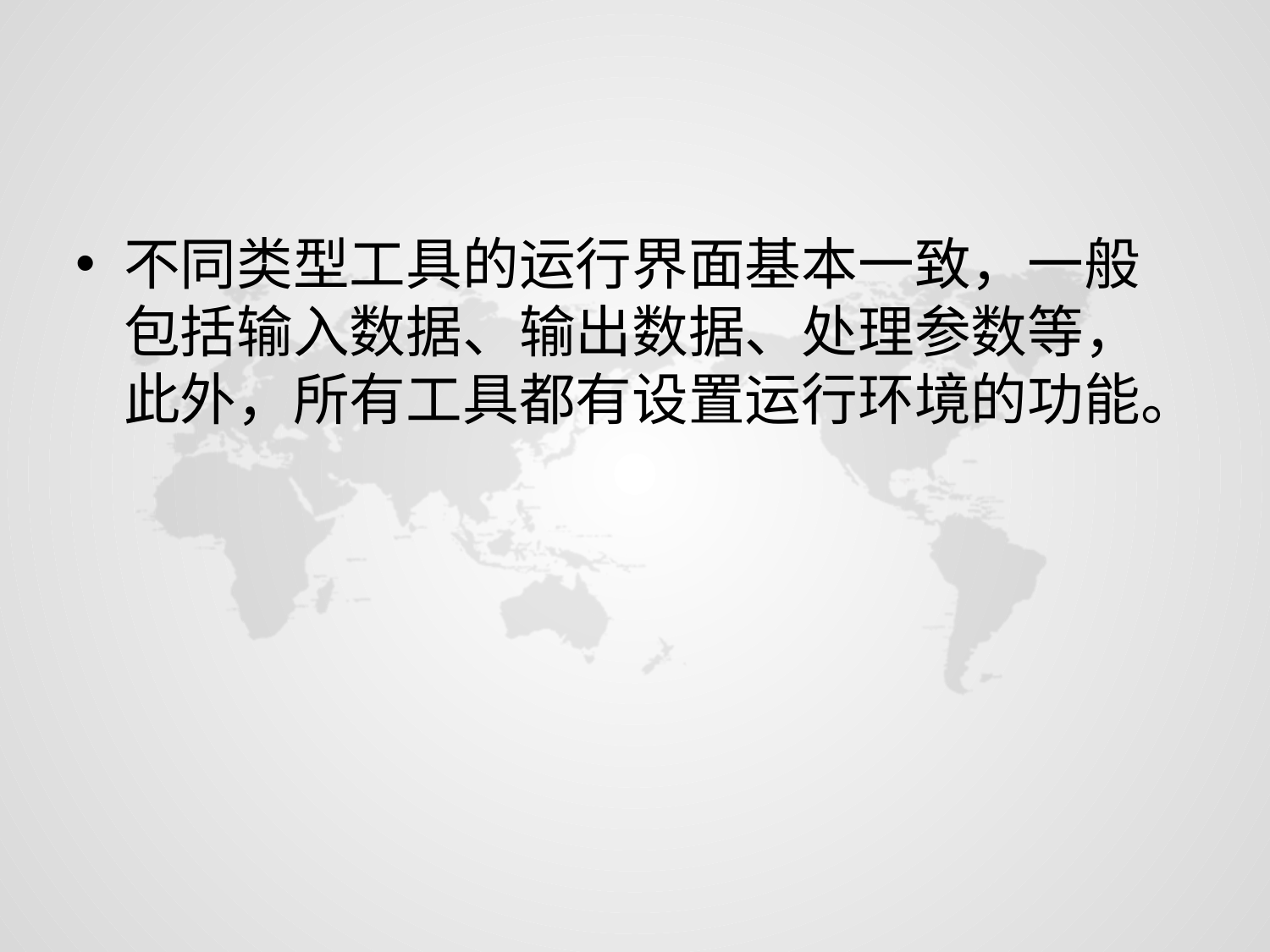

#
不同类型工具的运行界面基本一致，一般包括输入数据、输出数据、处理参数等，此外，所有工具都有设置运行环境的功能。